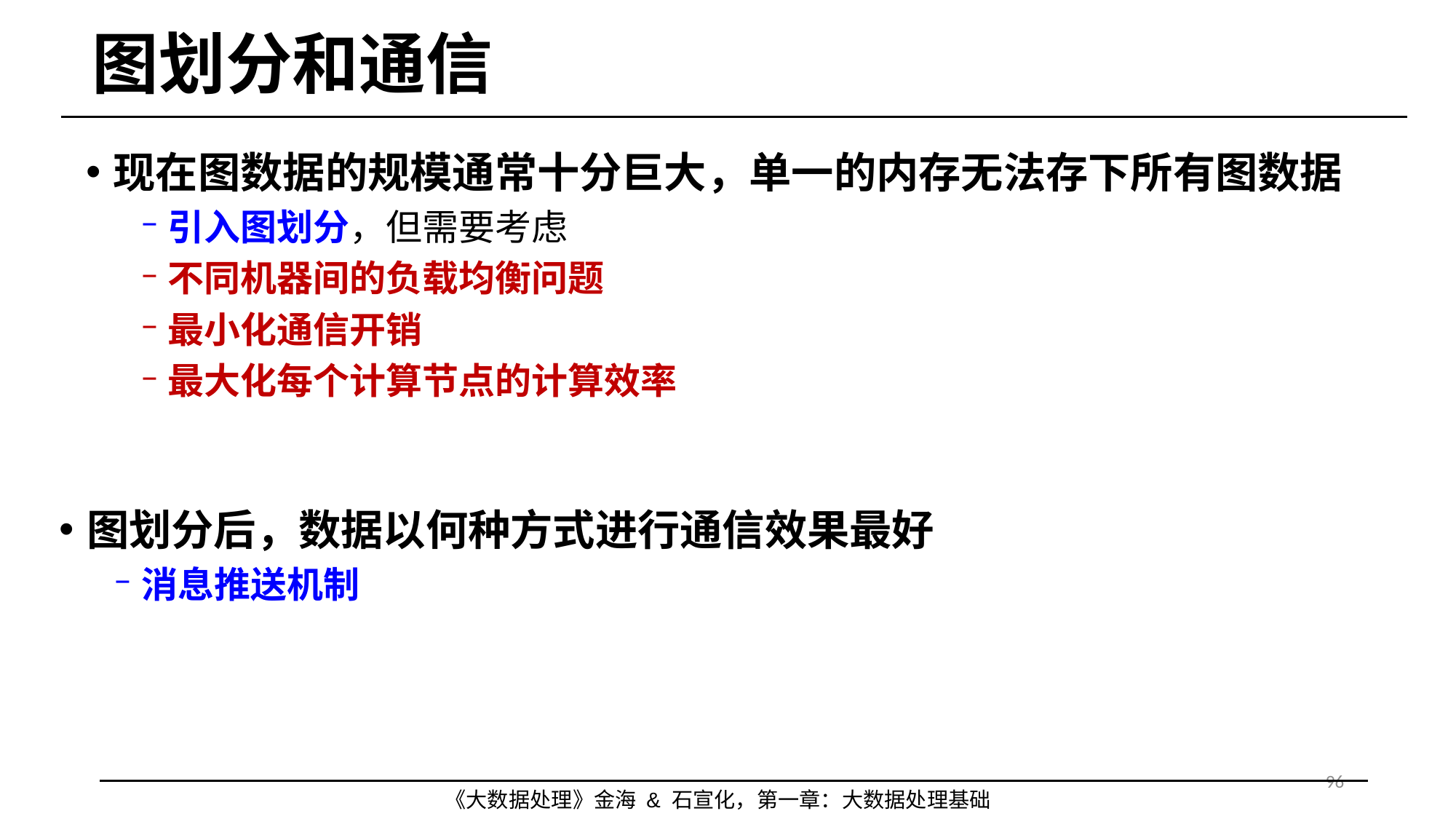

# 图划分和通信
现在图数据的规模通常十分巨大，单一的内存无法存下所有图数据
引入图划分，但需要考虑
不同机器间的负载均衡问题
最小化通信开销
最大化每个计算节点的计算效率
图划分后，数据以何种方式进行通信效果最好
消息推送机制
96